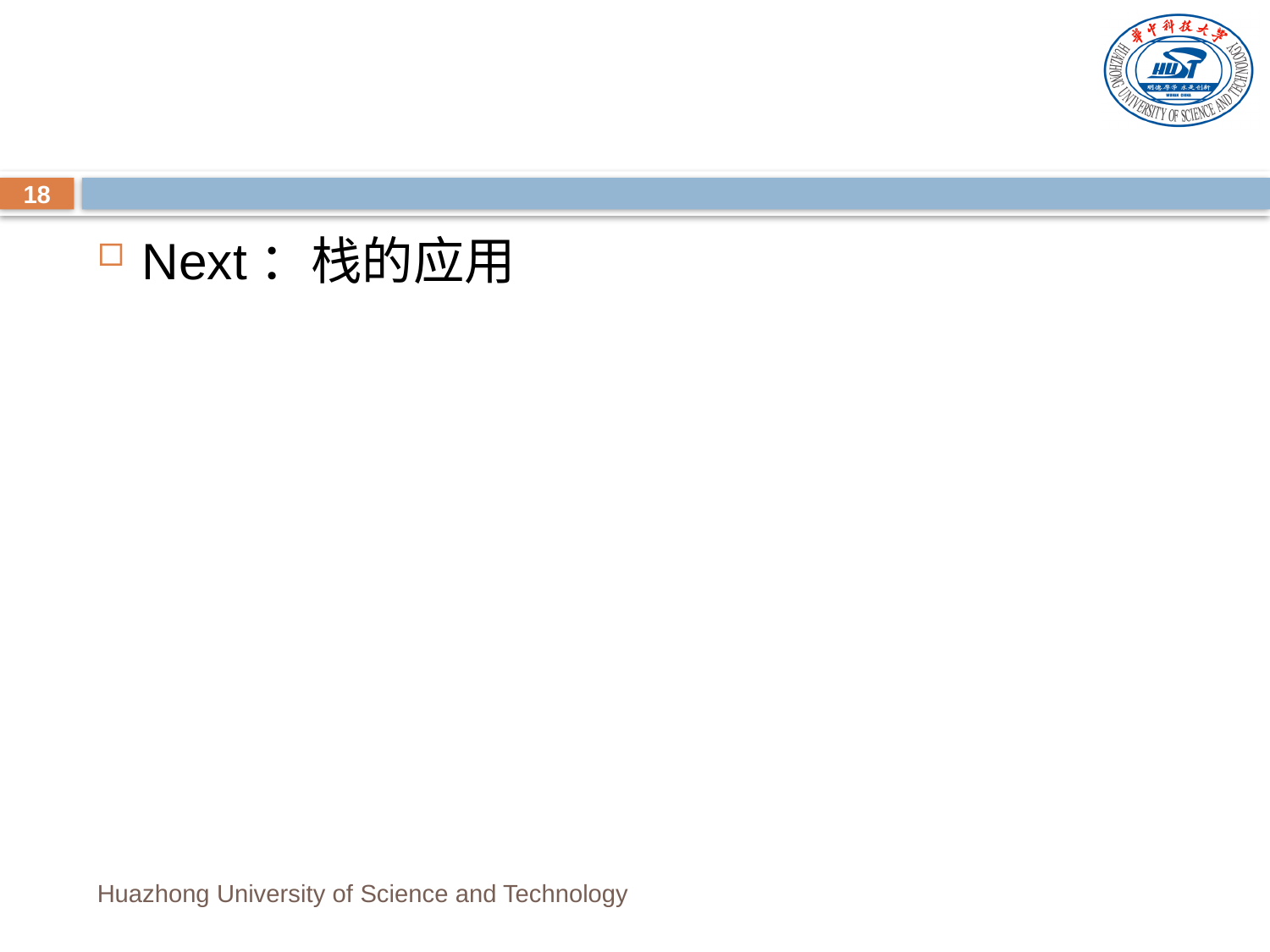

18
Next：栈的应用
Huazhong University of Science and Technology